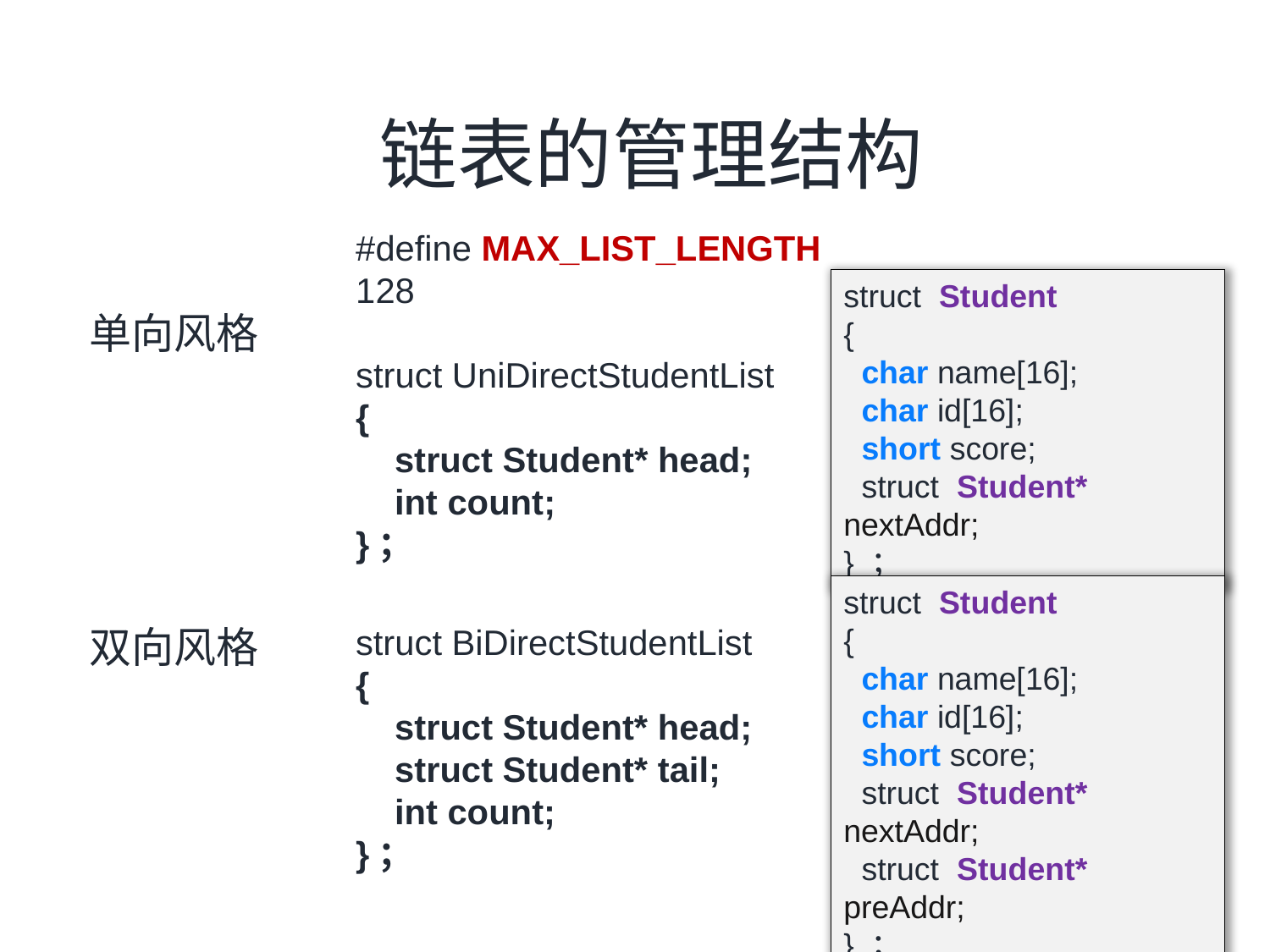

链表的管理结构
#define MAX_LIST_LENGTH 128

struct UniDirectStudentList
{
    struct Student* head;
    int count;
}；

struct  Student
{
  char name[16];
  char id[16];
  short score;
  struct  Student* nextAddr;
} ；
单向风格
struct  Student
{
  char name[16];
  char id[16];
  short score;
  struct  Student* nextAddr;
  struct  Student* preAddr;
} ；
struct BiDirectStudentList
{
    struct Student* head;
    struct Student* tail;
    int count;
}；

双向风格